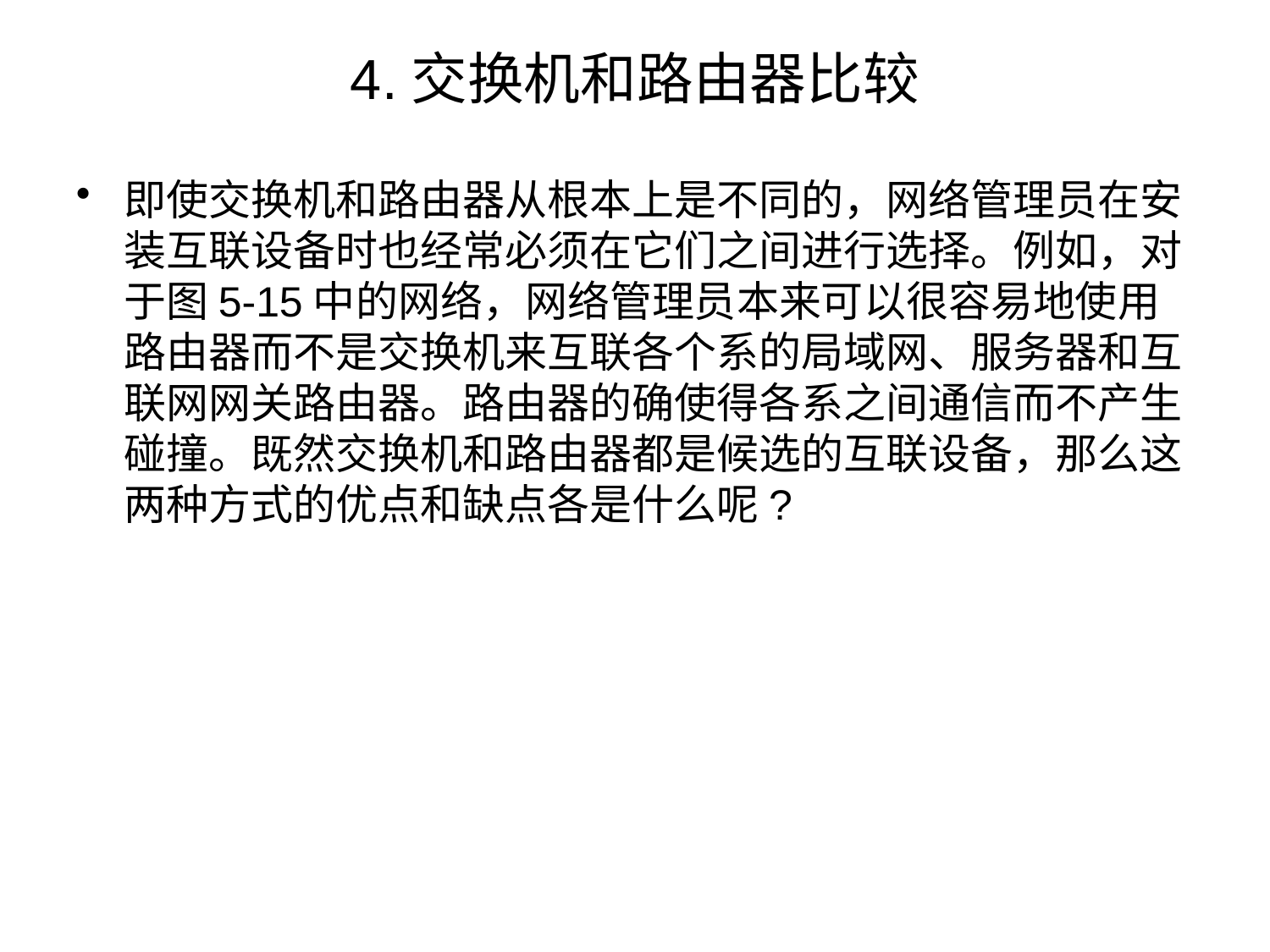

# 4.交换机和路由器比较
即使交换机和路由器从根本上是不同的，网络管理员在安装互联设备时也经常必须在它们之间进行选择。例如，对于图5-15中的网络，网络管理员本来可以很容易地使用路由器而不是交换机来互联各个系的局域网、服务器和互联网网关路由器。路由器的确使得各系之间通信而不产生碰撞。既然交换机和路由器都是候选的互联设备，那么这两种方式的优点和缺点各是什么呢?